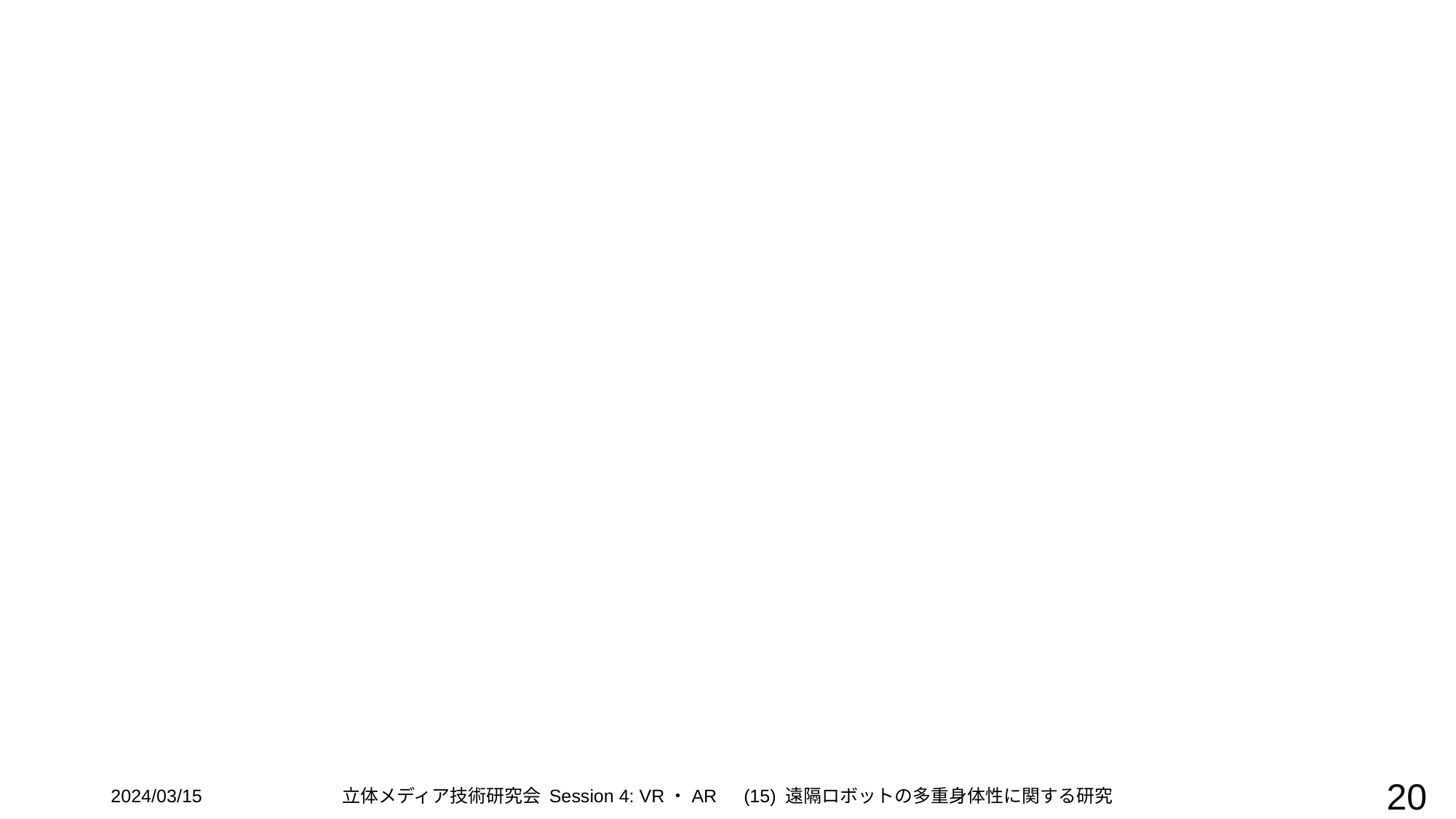

2024/03/15
立体メディア技術研究会 Session 4: VR・AR　(15) 遠隔ロボットの多重身体性に関する研究
20